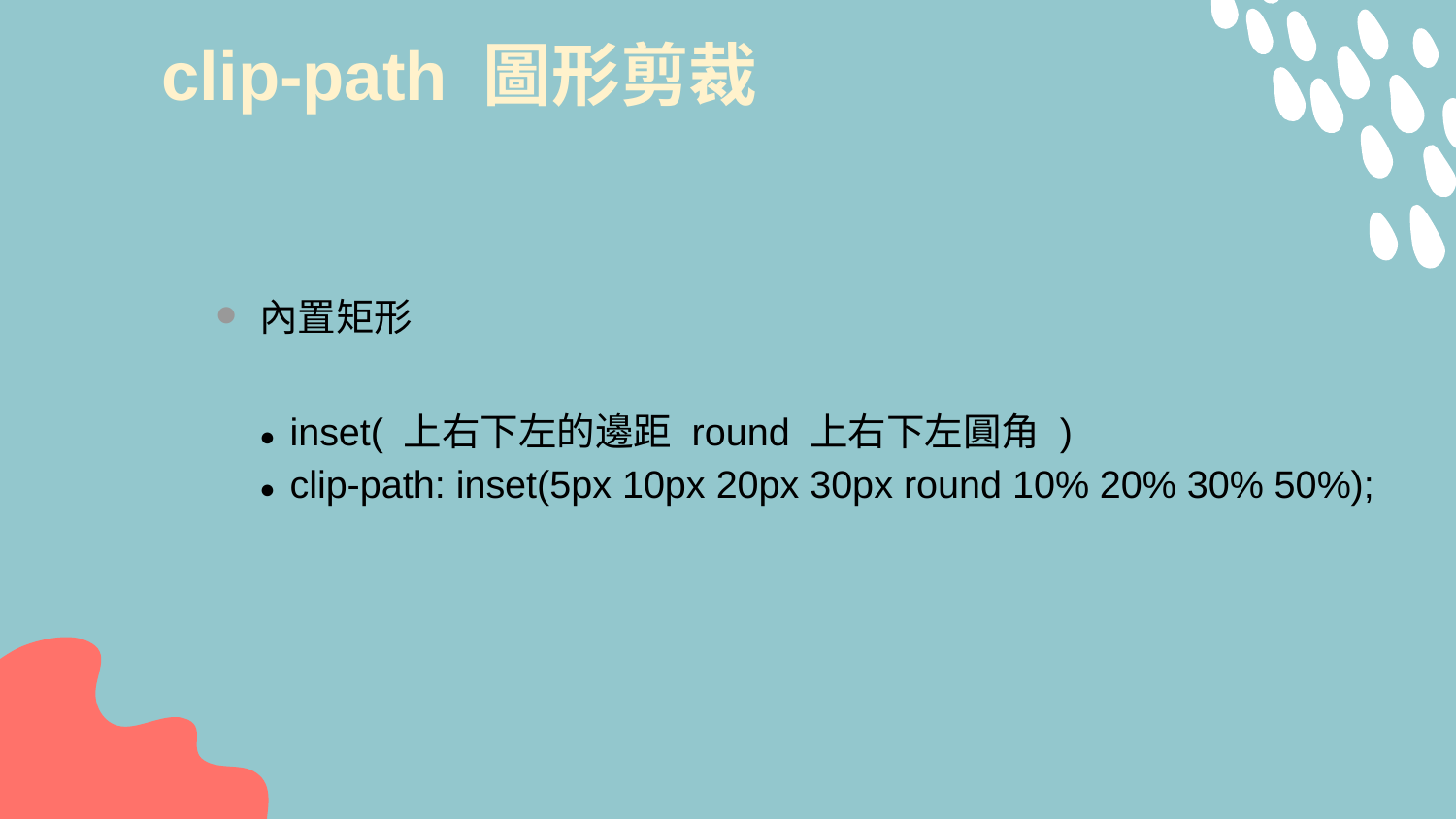

# clip-path 圖形剪裁
內置矩形
●  inset( 上右下左的邊距 round 上右下左圓角 )
●  clip-path: inset(5px 10px 20px 30px round 10% 20% 30% 50%);